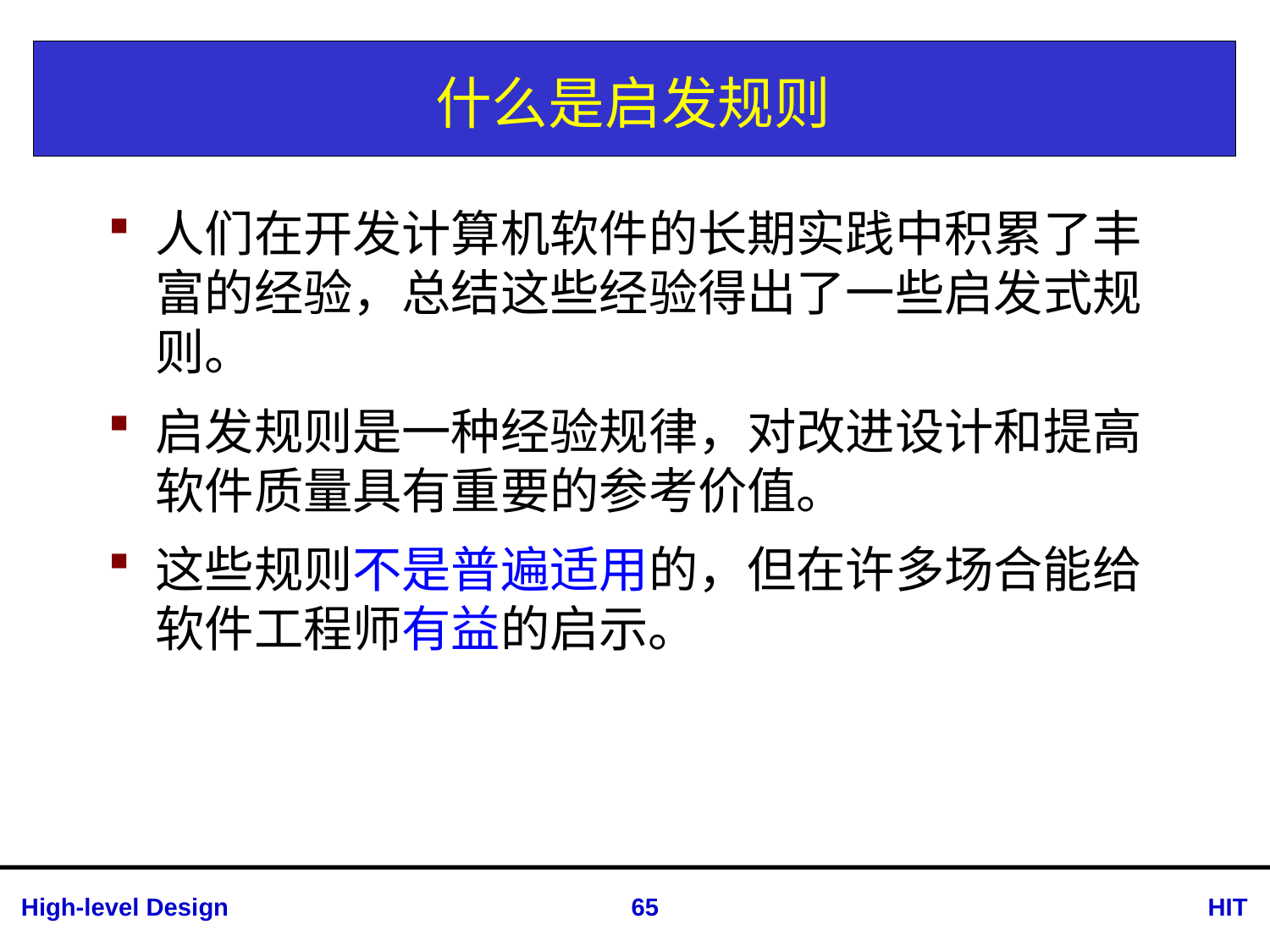

# 什么是启发规则
人们在开发计算机软件的长期实践中积累了丰富的经验，总结这些经验得出了一些启发式规则。
启发规则是一种经验规律，对改进设计和提高软件质量具有重要的参考价值。
这些规则不是普遍适用的，但在许多场合能给软件工程师有益的启示。